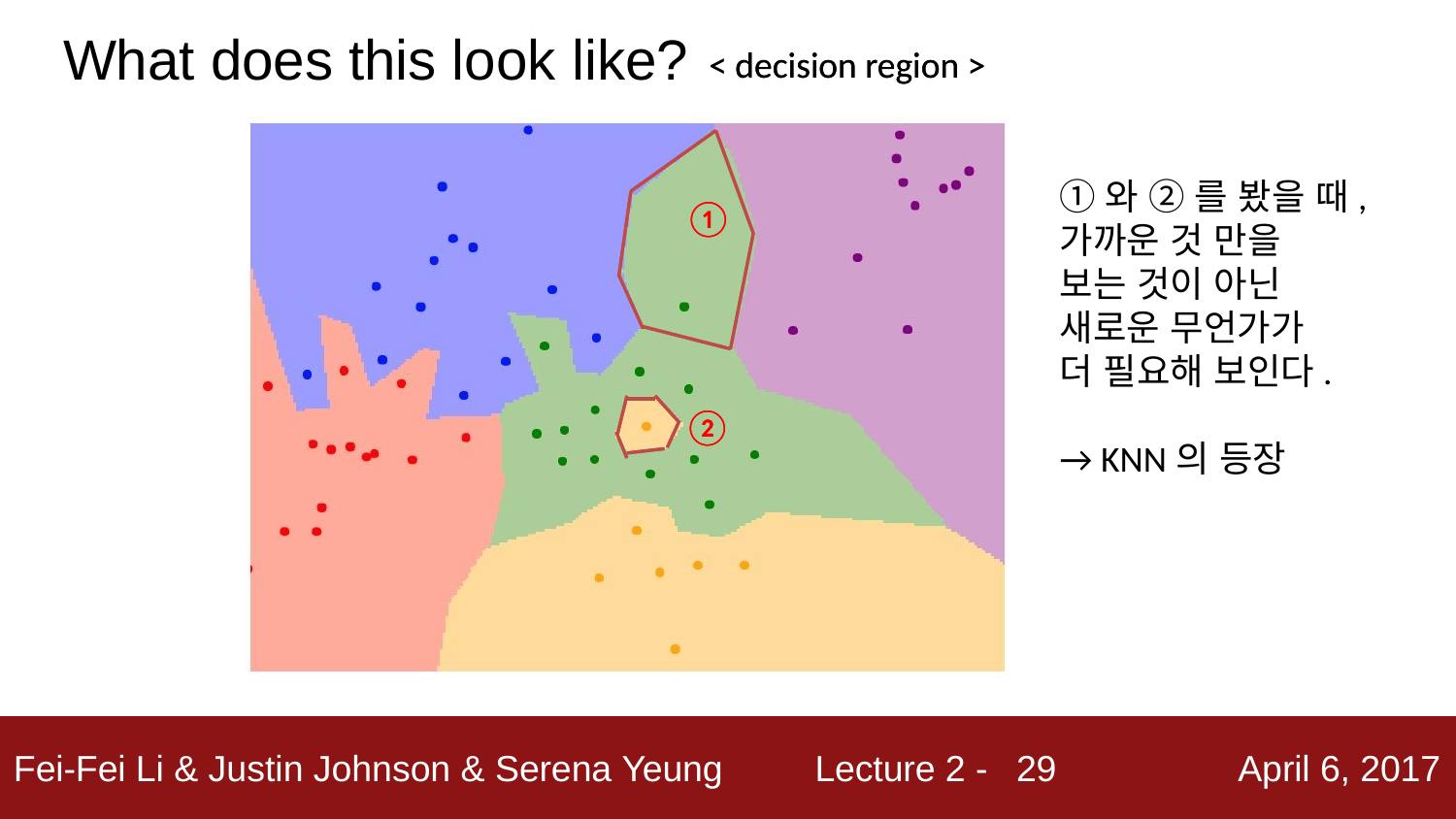

# What does this look like?
< decision region >
< decision region >
①
②
①와 ② 를 봤을 때,
가까운 것 만을
보는 것이 아닌
새로운 무언가가
더 필요해 보인다.

→ KNN의 등장

①
②
29
Fei-Fei Li & Justin Johnson & Serena Yeung
Lecture 2 -
April 6, 2017